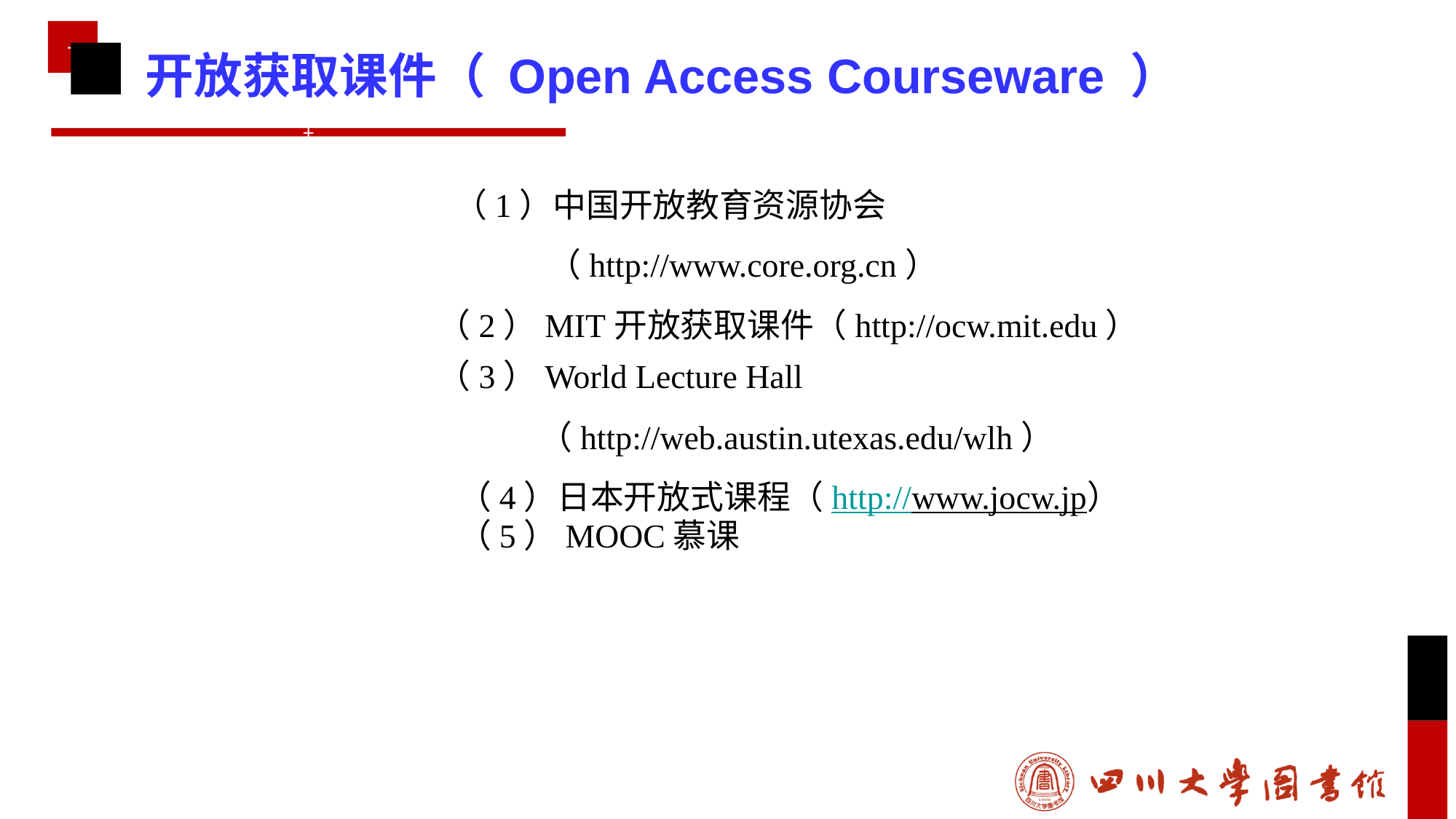

开放获取课件（ Open Access Courseware ）
（1）中国开放教育资源协会
（http://www.core.org.cn）
（2）MIT开放获取课件（http://ocw.mit.edu）
（3）World Lecture Hall
（http://web.austin.utexas.edu/wlh）
（4）日本开放式课程（http://www.jocw.jp）
（5）MOOC慕课